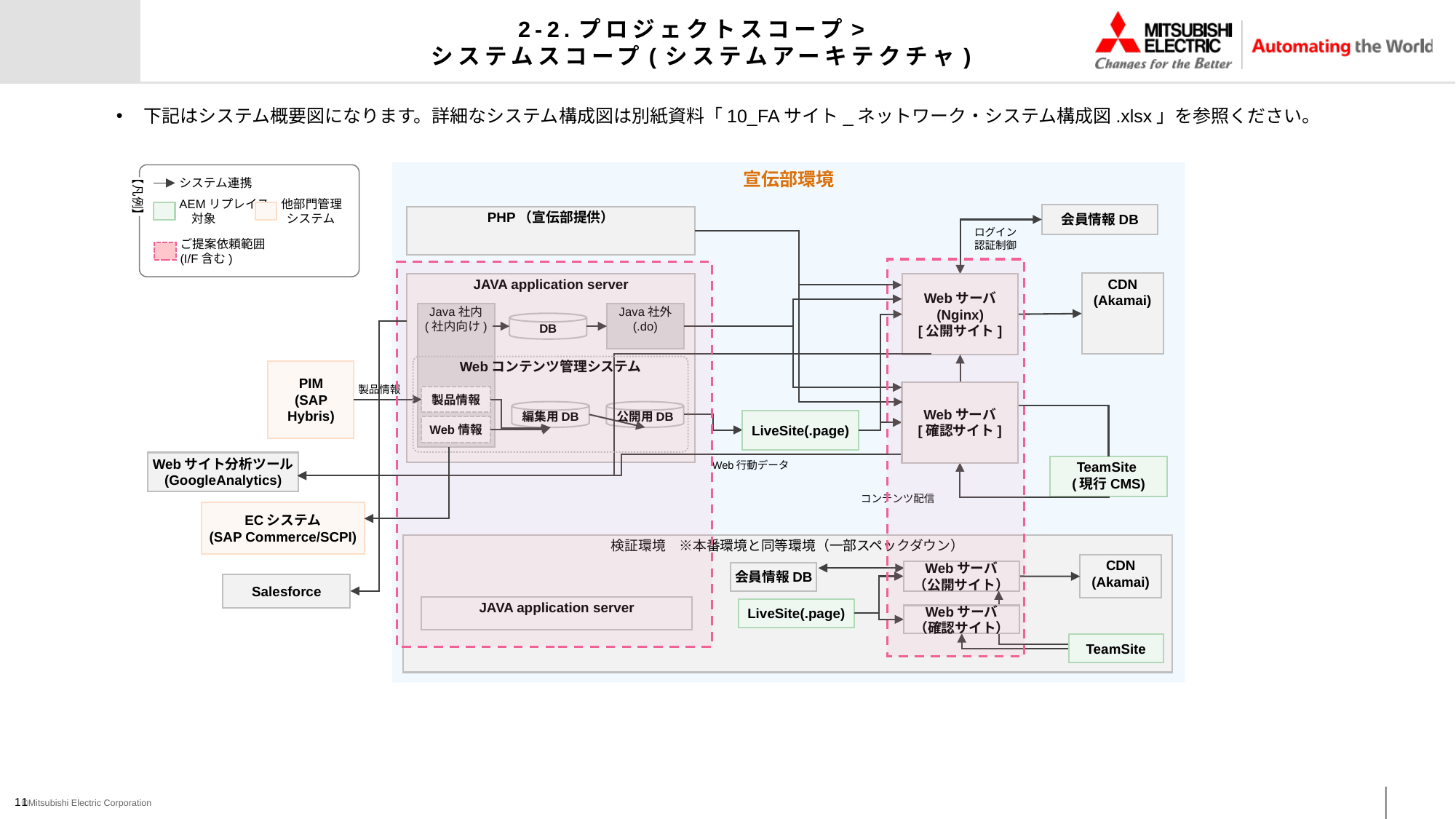

# 2-2.プロジェクトスコープ> システムスコープ(システムアーキテクチャ)
下記はシステム概要図になります。詳細なシステム構成図は別紙資料「10_FAサイト_ネットワーク・システム構成図.xlsx」を参照ください。
宣伝部環境

システム連携
【凡例】

AEMリプレイス
　対象

他部門管理
 システム
会員情報DB
PHP（宣伝部提供）
ログイン
認証制御

ご提案依頼範囲
(I/F含む)

CDN (Akamai)
JAVA application server
Webサーバ
(Nginx)
[公開サイト]
Java社内
(社内向け)
Java社外
(.do)
DB
Webコンテンツ管理システム
PIM
(SAP Hybris)
製品情報
Webサーバ
[確認サイト]
製品情報
編集用DB
公開用DB
LiveSite(.page)
Web情報
Webサイト分析ツール
(GoogleAnalytics)
TeamSite
(現行CMS)
Web行動データ
コンテンツ配信
ECシステム
(SAP Commerce/SCPI)
検証環境　※本番環境と同等環境（一部スペックダウン）
CDN (Akamai)
Webサーバ
（公開サイト）
会員情報DB
Salesforce
JAVA application server
LiveSite(.page)
Webサーバ
（確認サイト）
TeamSite
11